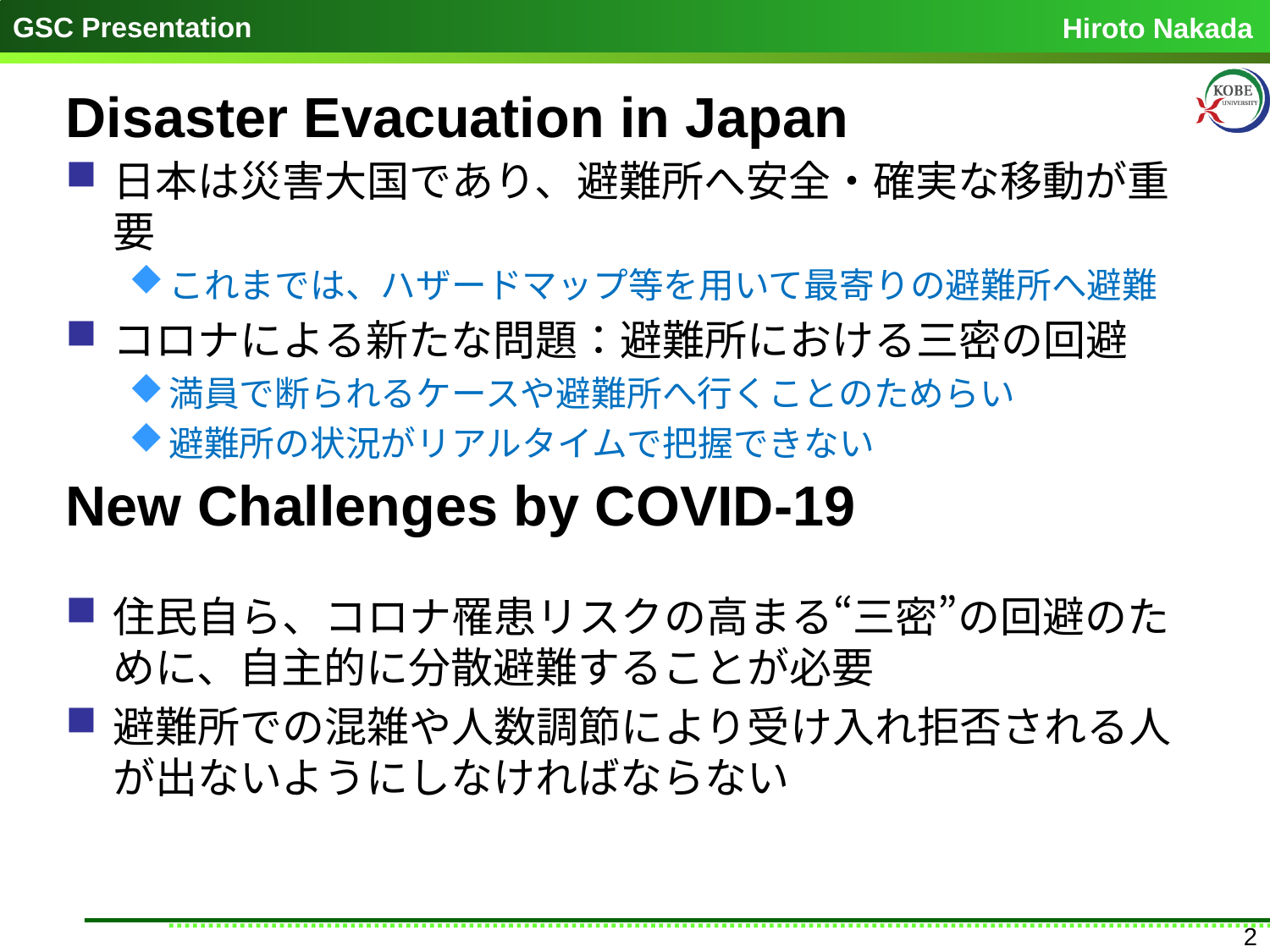

# Disaster Evacuation in Japan
日本は災害大国であり、避難所へ安全・確実な移動が重要
これまでは、ハザードマップ等を用いて最寄りの避難所へ避難
コロナによる新たな問題：避難所における三密の回避
満員で断られるケースや避難所へ行くことのためらい
避難所の状況がリアルタイムで把握できない

住民自ら、コロナ罹患リスクの高まる“三密”の回避のために、自主的に分散避難することが必要
避難所での混雑や人数調節により受け入れ拒否される人が出ないようにしなければならない

New Challenges by COVID-19
2